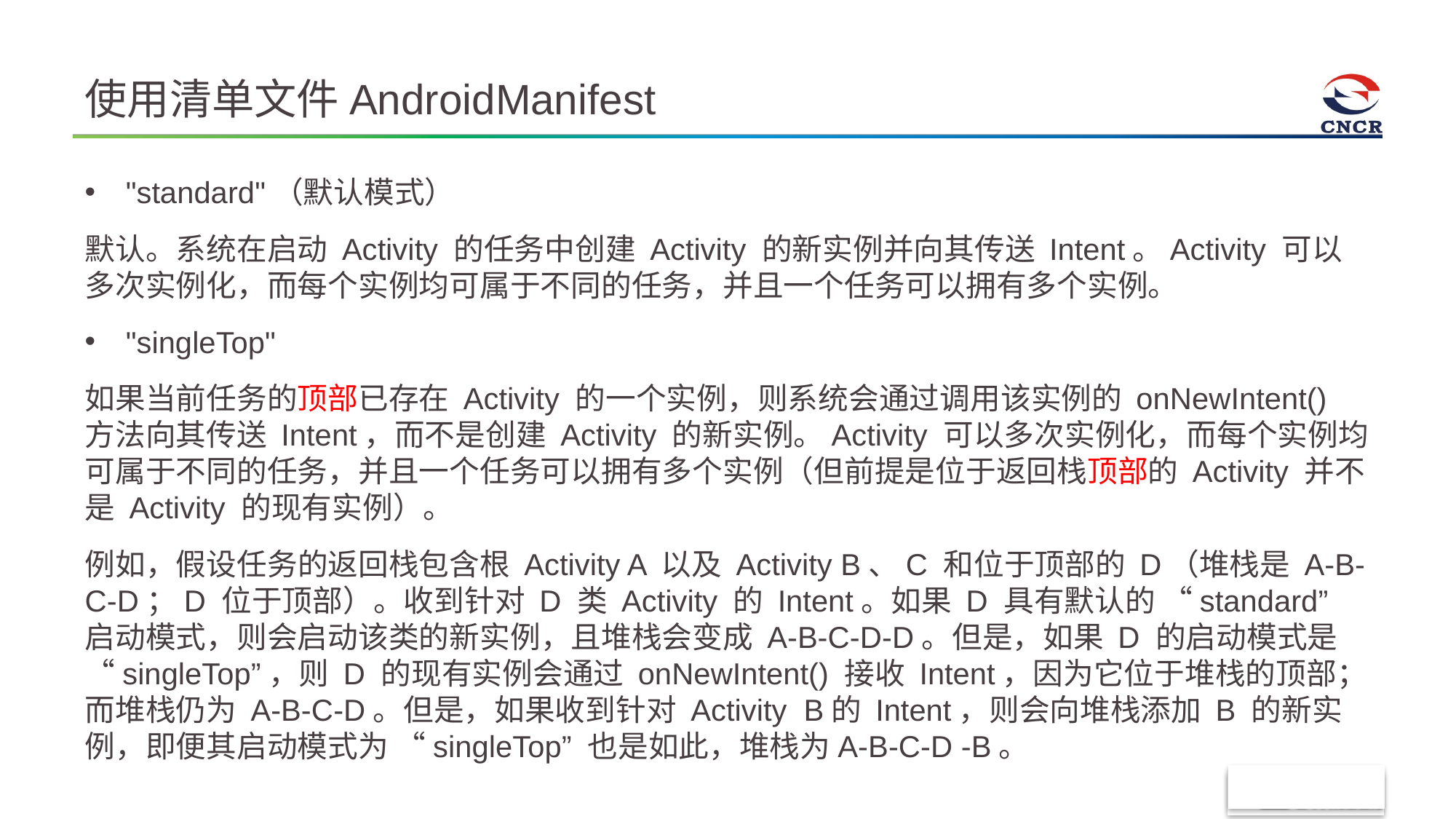

# 使用清单文件AndroidManifest
"standard"（默认模式）
默认。系统在启动 Activity 的任务中创建 Activity 的新实例并向其传送 Intent。Activity 可以多次实例化，而每个实例均可属于不同的任务，并且一个任务可以拥有多个实例。
"singleTop"
如果当前任务的顶部已存在 Activity 的一个实例，则系统会通过调用该实例的 onNewIntent() 方法向其传送 Intent，而不是创建 Activity 的新实例。Activity 可以多次实例化，而每个实例均可属于不同的任务，并且一个任务可以拥有多个实例（但前提是位于返回栈顶部的 Activity 并不是 Activity 的现有实例）。
例如，假设任务的返回栈包含根 Activity A 以及 Activity B、C 和位于顶部的 D（堆栈是 A-B-C-D；D 位于顶部）。收到针对 D 类 Activity 的 Intent。如果 D 具有默认的 “standard” 启动模式，则会启动该类的新实例，且堆栈会变成 A-B-C-D-D。但是，如果 D 的启动模式是 “singleTop”，则 D 的现有实例会通过 onNewIntent() 接收 Intent，因为它位于堆栈的顶部；而堆栈仍为 A-B-C-D。但是，如果收到针对 Activity  B的 Intent，则会向堆栈添加 B 的新实例，即便其启动模式为 “singleTop” 也是如此，堆栈为A-B-C-D -B。